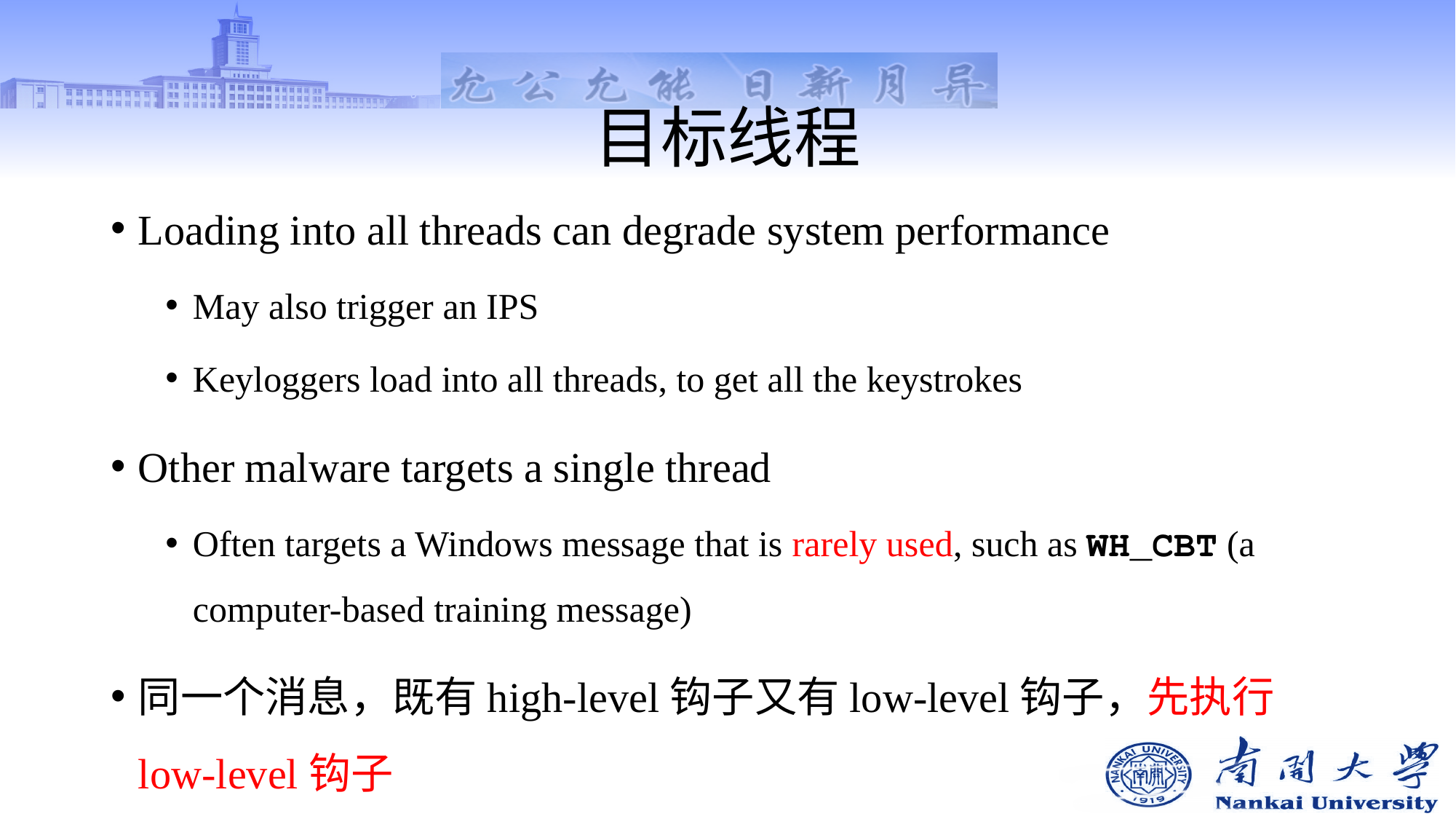

# 目标线程
Loading into all threads can degrade system performance
May also trigger an IPS
Keyloggers load into all threads, to get all the keystrokes
Other malware targets a single thread
Often targets a Windows message that is rarely used, such as WH_CBT (a computer-based training message)
同一个消息，既有high-level钩子又有low-level钩子，先执行low-level钩子